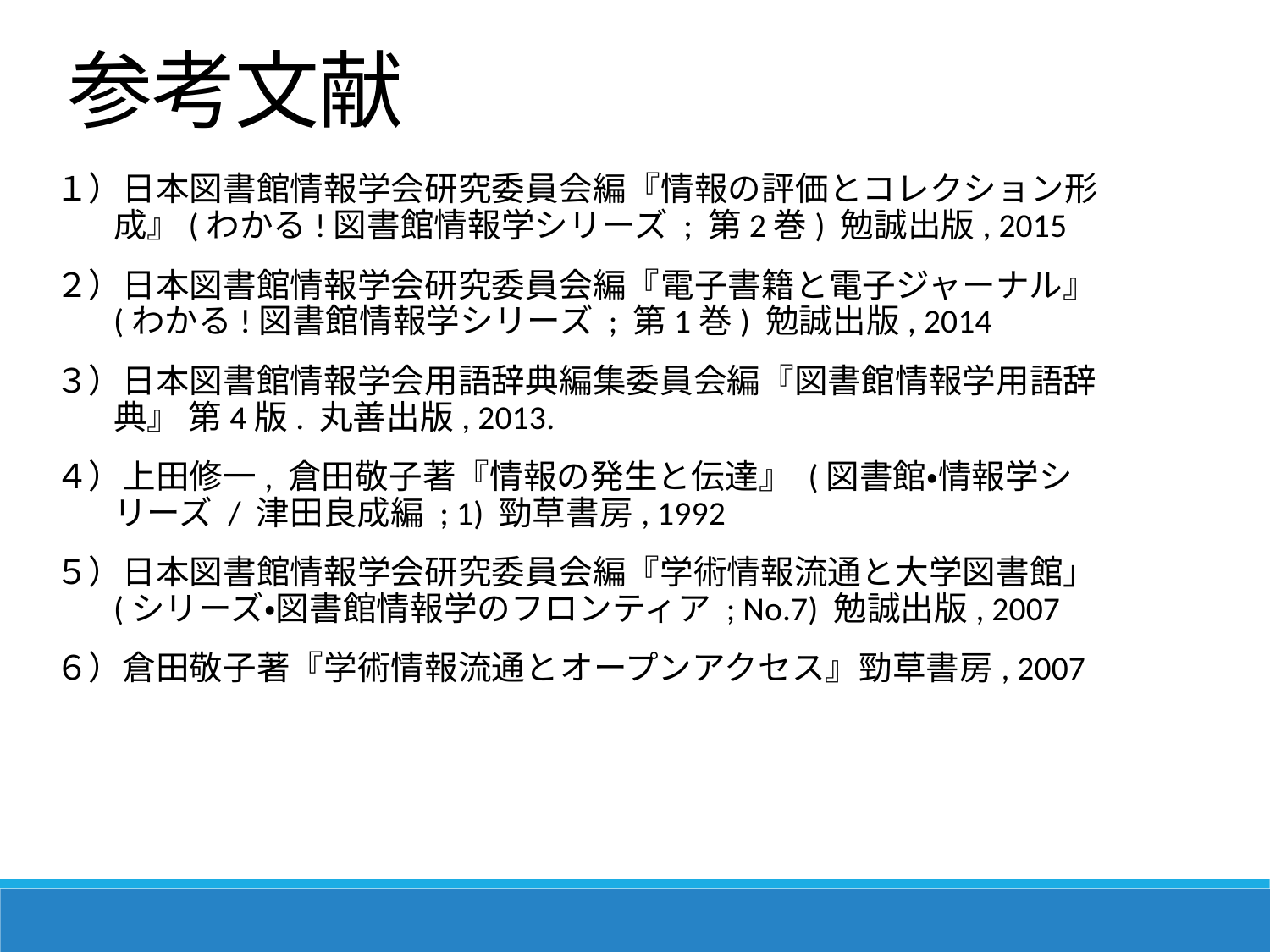

参考文献
１）日本図書館情報学会研究委員会編『情報の評価とコレクション形成』(わかる!図書館情報学シリーズ ; 第2巻) 勉誠出版, 2015
２）日本図書館情報学会研究委員会編『電子書籍と電子ジャーナル』 (わかる!図書館情報学シリーズ ; 第1巻) 勉誠出版, 2014
３）日本図書館情報学会用語辞典編集委員会編『図書館情報学用語辞典』 第4版. 丸善出版, 2013.
４）上田修一, 倉田敬子著『情報の発生と伝達』 (図書館・情報学シリーズ / 津田良成編 ; 1) 勁草書房, 1992
５）日本図書館情報学会研究委員会編『学術情報流通と大学図書館」 (シリーズ・図書館情報学のフロンティア ; No.7) 勉誠出版, 2007
６）倉田敬子著『学術情報流通とオープンアクセス』勁草書房, 2007